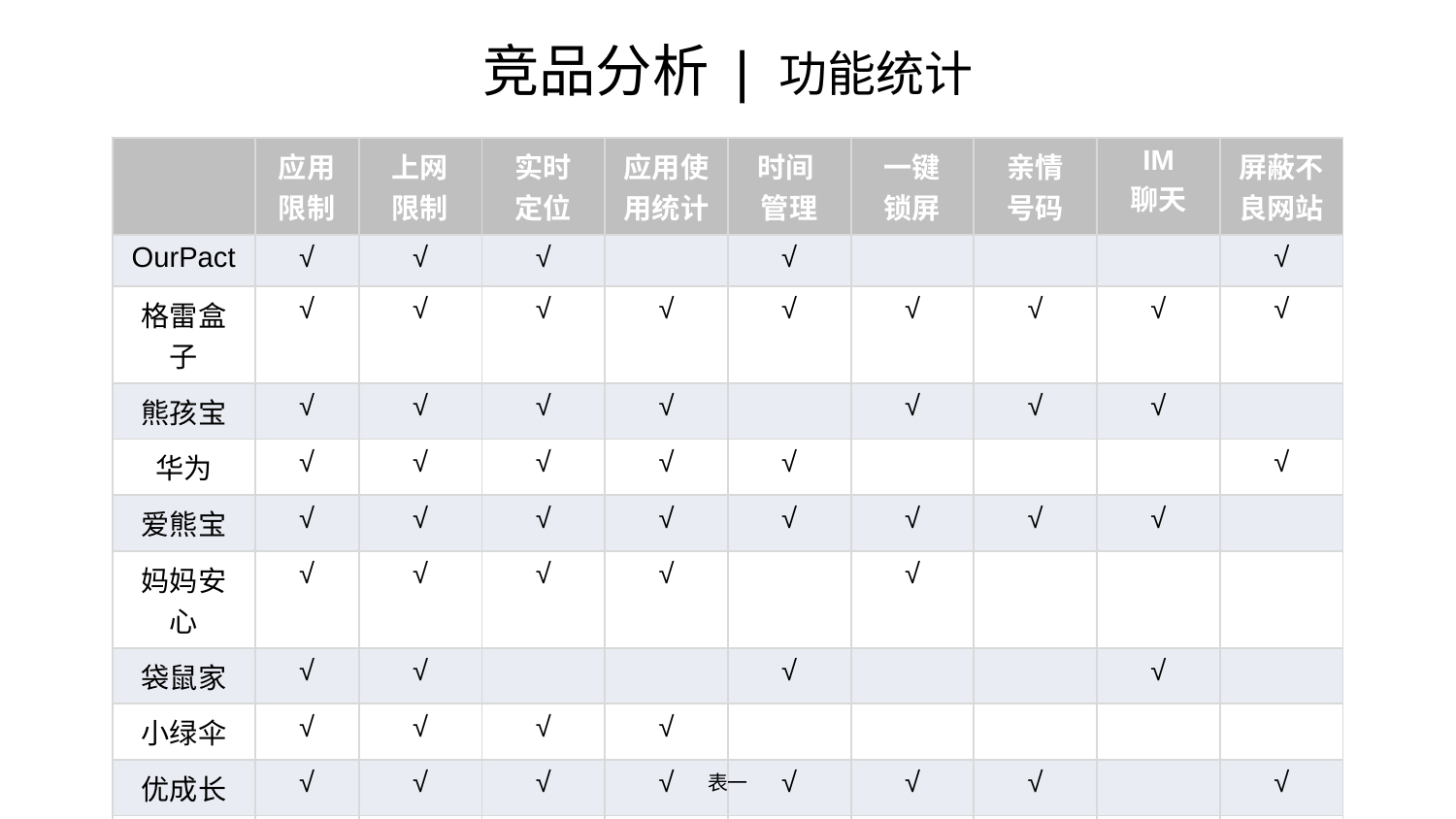

# 竞品分析 | 功能统计
|  | 应用限制 | 上网 限制 | 实时 定位 | 应用使用统计 | 时间 管理 | 一键 锁屏 | 亲情 号码 | IM 聊天 | 屏蔽不良网站 |
| --- | --- | --- | --- | --- | --- | --- | --- | --- | --- |
| OurPact | √ | √ | √ |  | √ |  |  |  | √ |
| 格雷盒子 | √ | √ | √ | √ | √ | √ | √ | √ | √ |
| 熊孩宝 | √ | √ | √ | √ |  | √ | √ | √ |  |
| 华为 | √ | √ | √ | √ | √ |  |  |  | √ |
| 爱熊宝 | √ | √ | √ | √ | √ | √ | √ | √ |  |
| 妈妈安心 | √ | √ | √ | √ |  | √ |  |  |  |
| 袋鼠家 | √ | √ |  |  | √ |  |  | √ |  |
| 小绿伞 | √ | √ | √ | √ |  |  |  |  |  |
| 优成长 | √ | √ | √ | √ | √ | √ | √ |  | √ |
| 共有率 | 100% | 100% | 89% | 78% | 67% | 56% | 45% | 45% | 45% |
表一